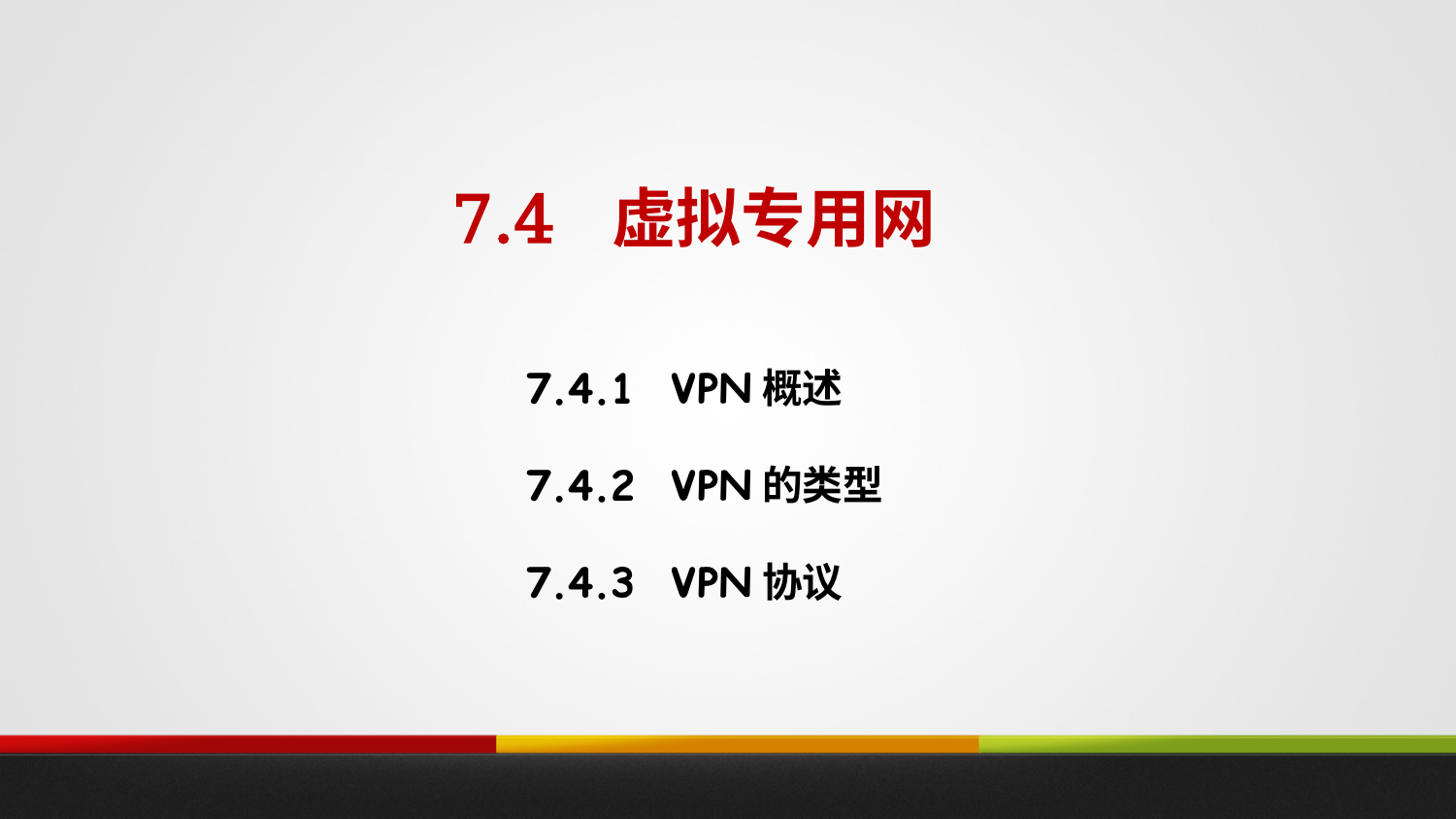

# 7.4  虚拟专用网
7.4.1  VPN概述
7.4.2  VPN的类型
7.4.3  VPN协议